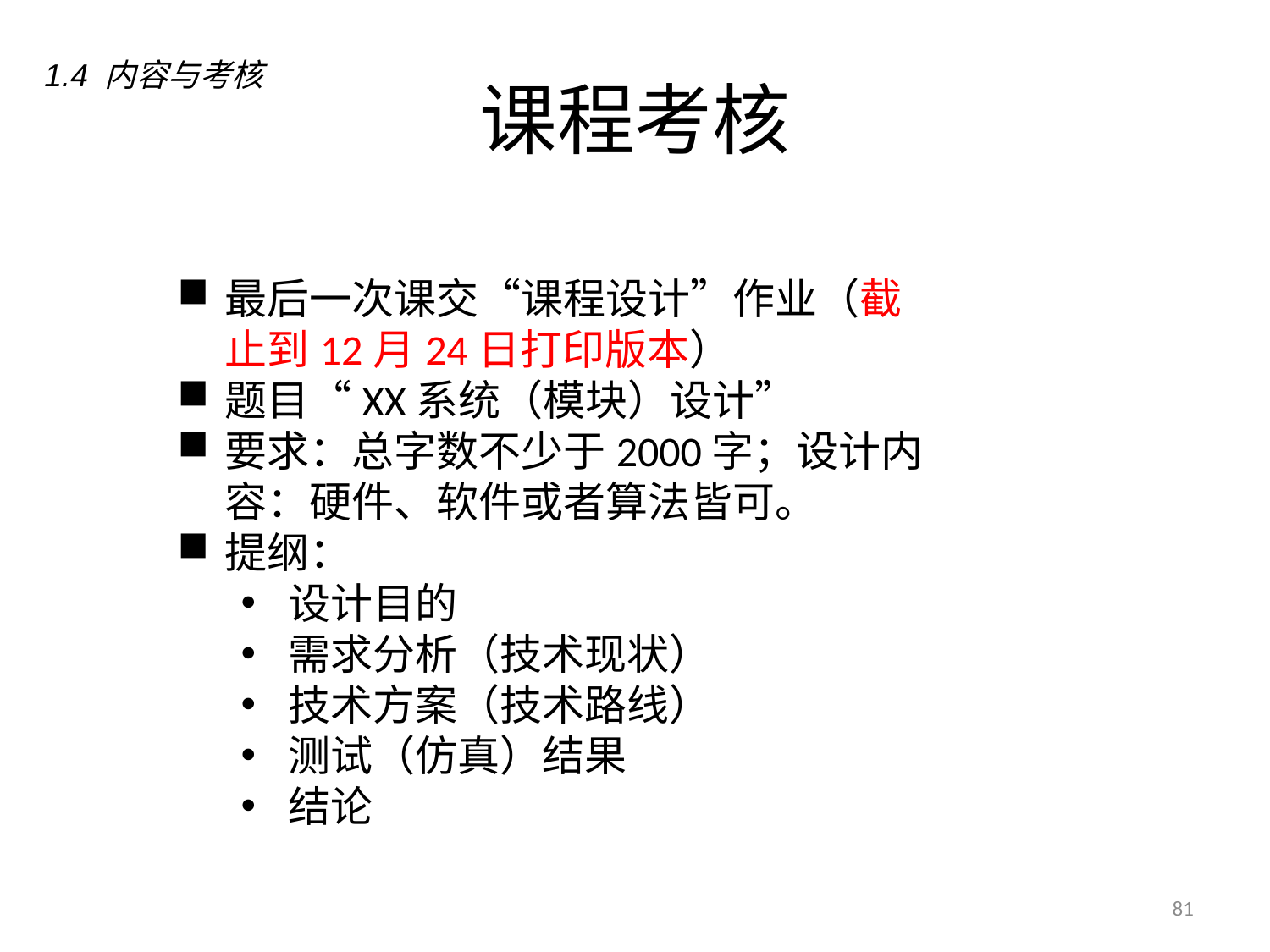

# 课程考核
1.4 内容与考核
最后一次课交“课程设计”作业（截止到12月24日打印版本）
题目“XX系统（模块）设计”
要求：总字数不少于2000字；设计内容：硬件、软件或者算法皆可。
提纲：
设计目的
需求分析（技术现状）
技术方案（技术路线）
测试（仿真）结果
结论

81